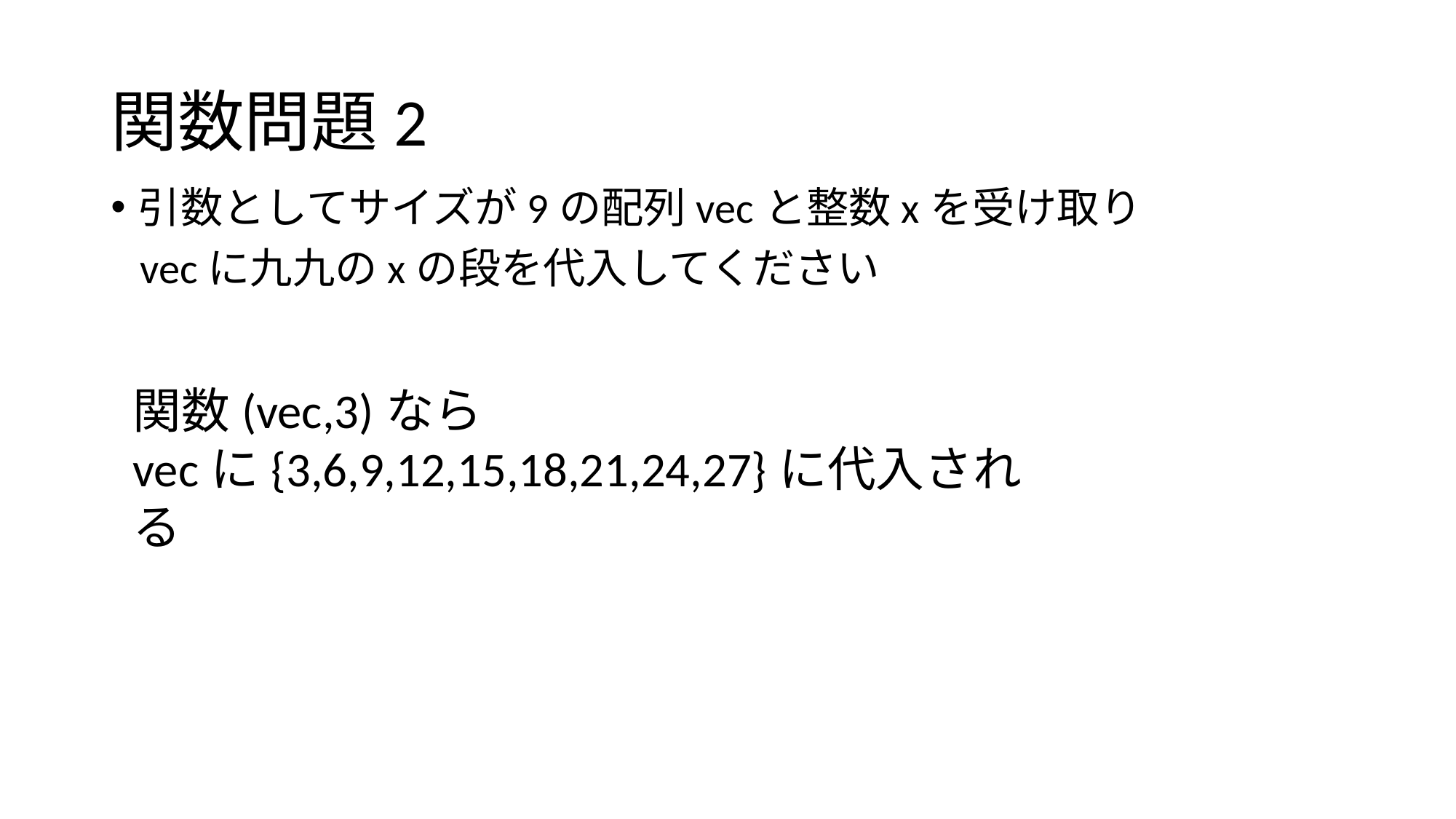

# 関数問題2
引数としてサイズが9の配列vecと整数xを受け取り
   vecに九九のxの段を代入してください
関数(vec,3)なら
vecに{3,6,9,12,15,18,21,24,27}に代入される